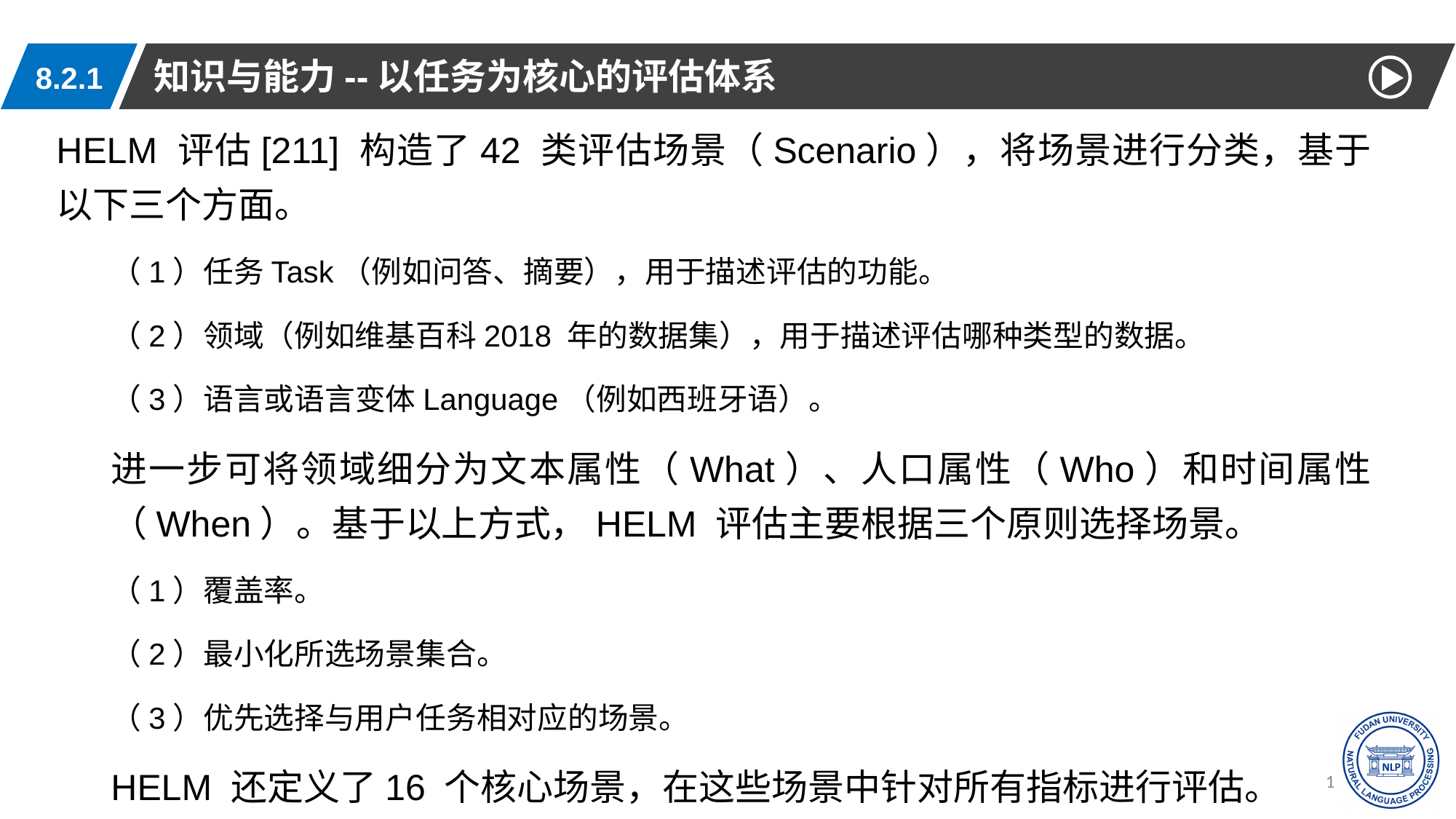

知识与能力--以任务为核心的评估体系
8.2.1

HELM 评估[211] 构造了42 类评估场景（Scenario），将场景进行分类，基于以下三个方面。
（1）任务Task（例如问答、摘要），用于描述评估的功能。
（2）领域（例如维基百科2018 年的数据集），用于描述评估哪种类型的数据。
（3）语言或语言变体Language（例如西班牙语）。
进一步可将领域细分为文本属性（What）、人口属性（Who）和时间属性（When）。基于以上方式，HELM 评估主要根据三个原则选择场景。
（1）覆盖率。
（2）最小化所选场景集合。
（3）优先选择与用户任务相对应的场景。
HELM 还定义了16 个核心场景，在这些场景中针对所有指标进行评估。
13